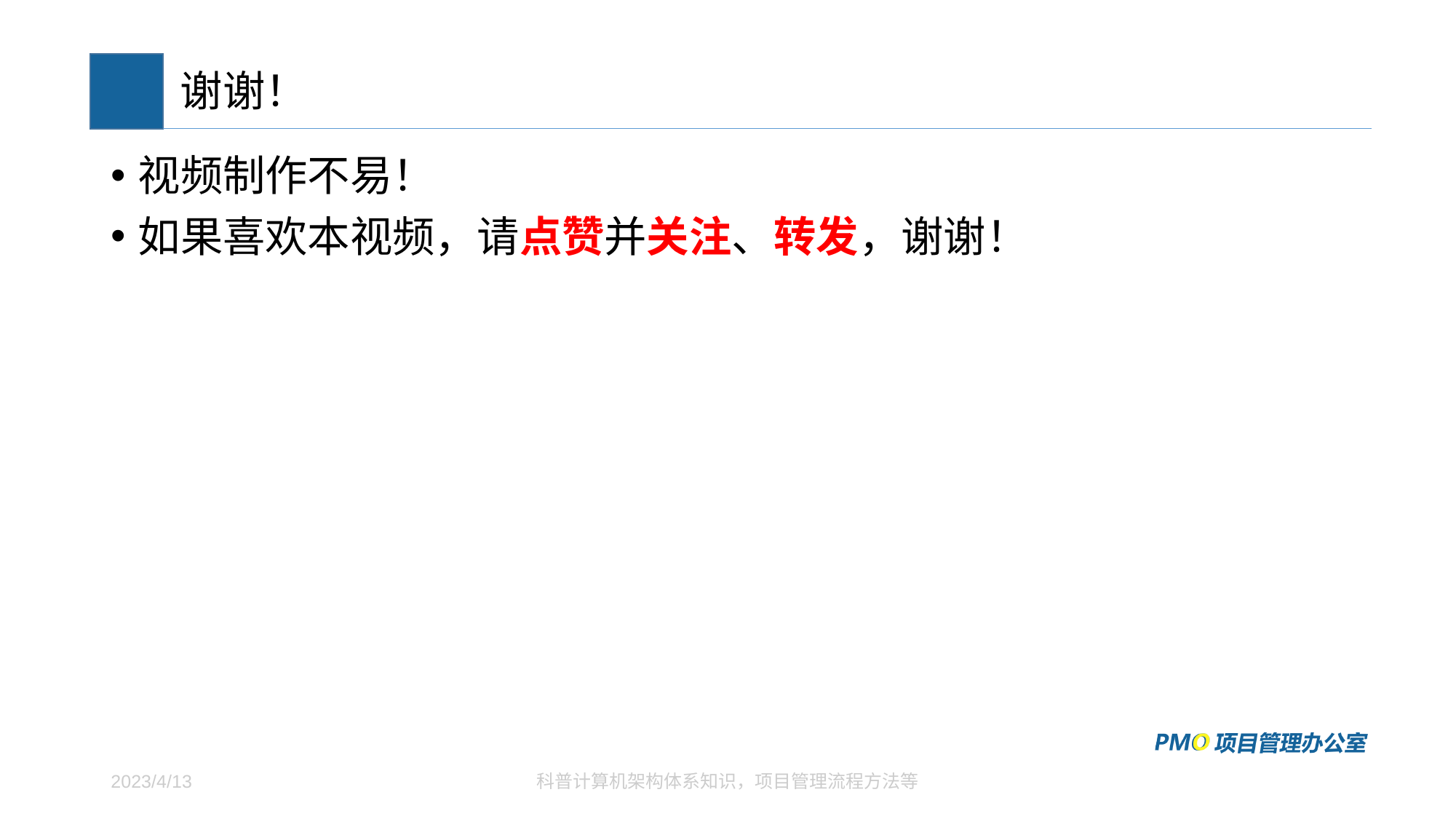

# 谢谢！
视频制作不易！
如果喜欢本视频，请点赞并关注、转发，谢谢！
2023/4/13
科普计算机架构体系知识，项目管理流程方法等